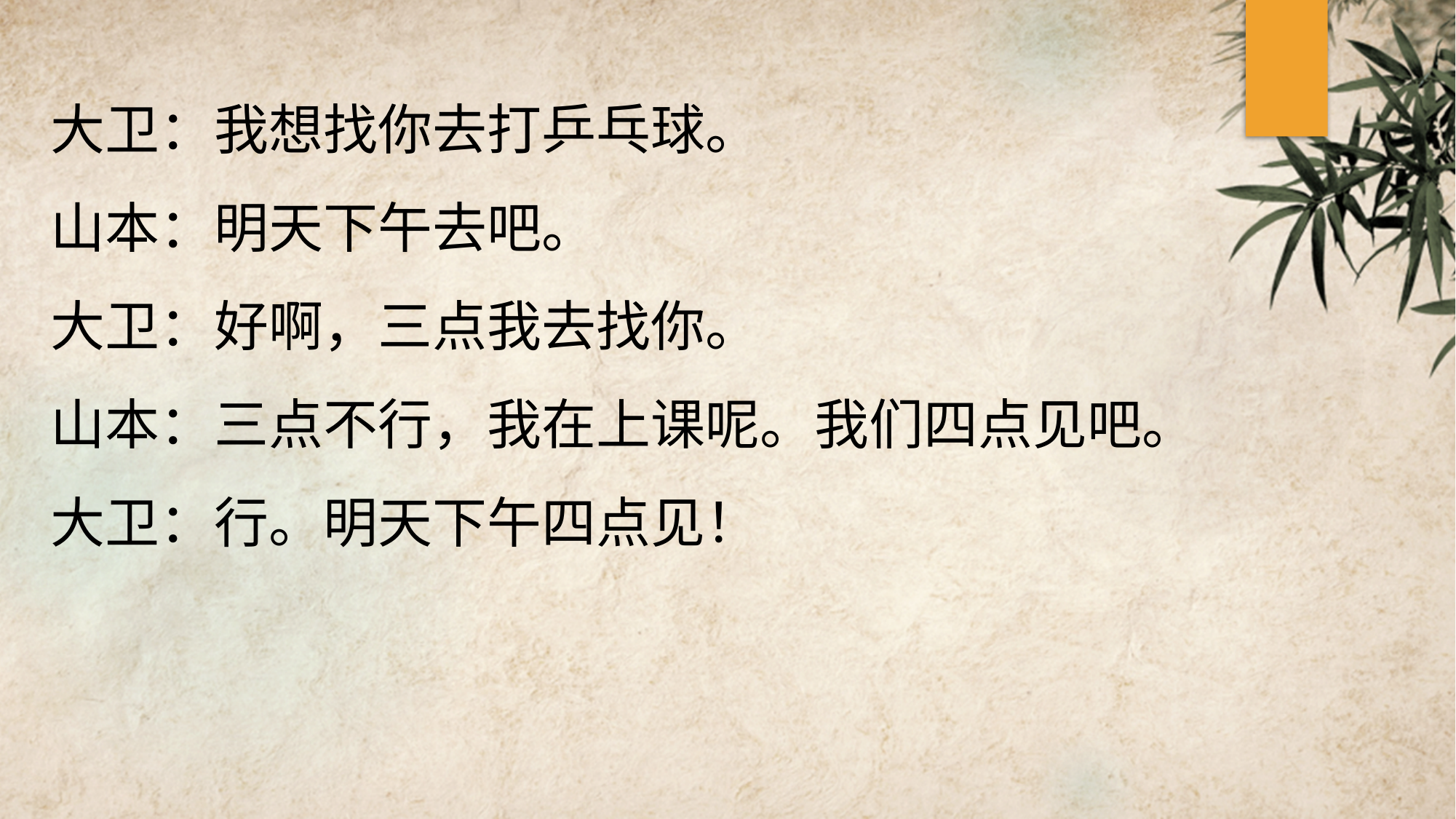

大卫：我想找你去打乒乓球。
山本：明天下午去吧。
大卫：好啊，三点我去找你。
山本：三点不行，我在上课呢。我们四点见吧。
大卫：行。明天下午四点见！